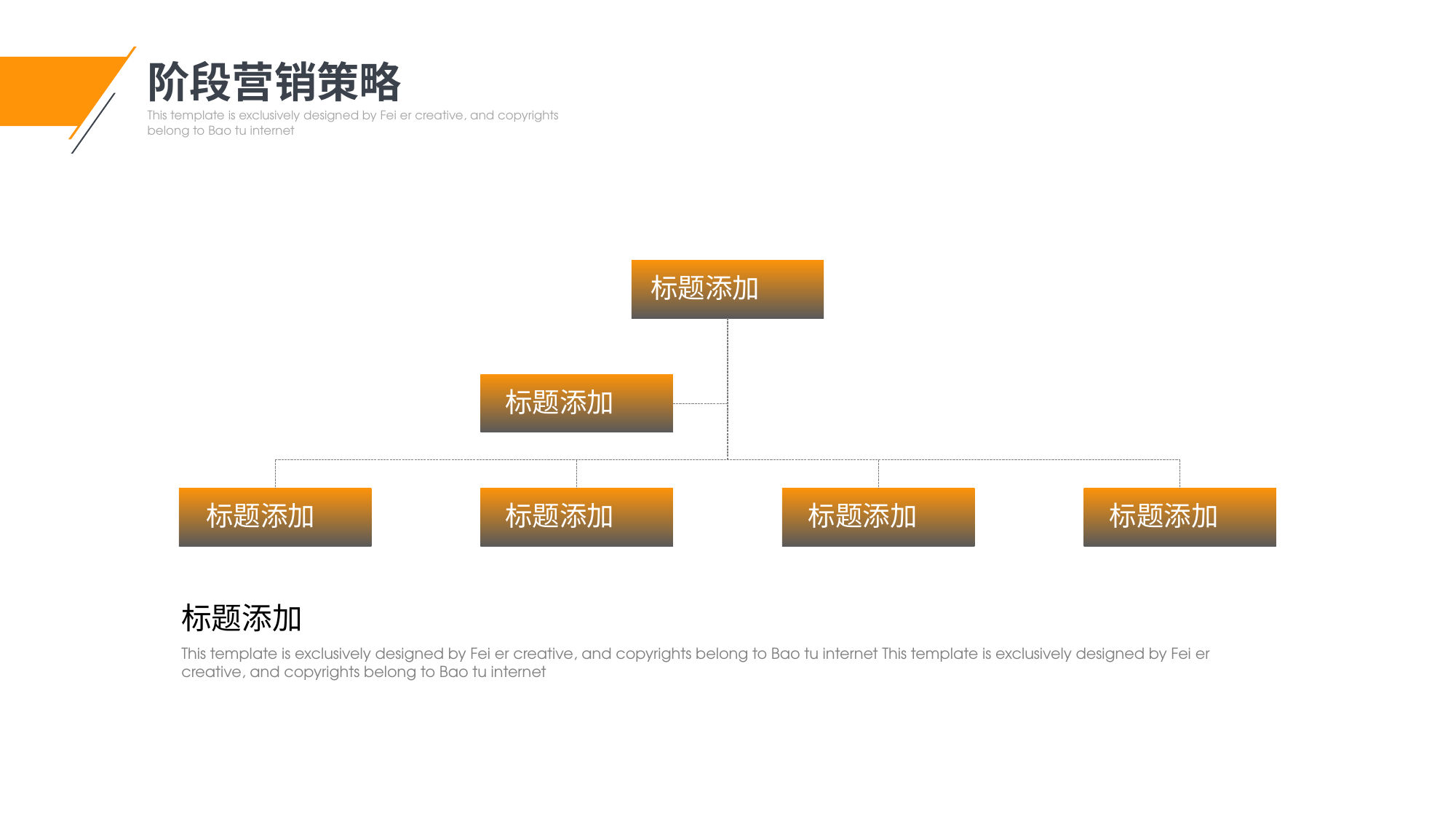

阶段营销策略
This template is exclusively designed by Fei er creative, and copyrights belong to Bao tu internet

标题添加

标题添加

标题添加

标题添加

标题添加

标题添加
标题添加
This template is exclusively designed by Fei er creative, and copyrights belong to Bao tu internet This template is exclusively designed by Fei er creative, and copyrights belong to Bao tu internet